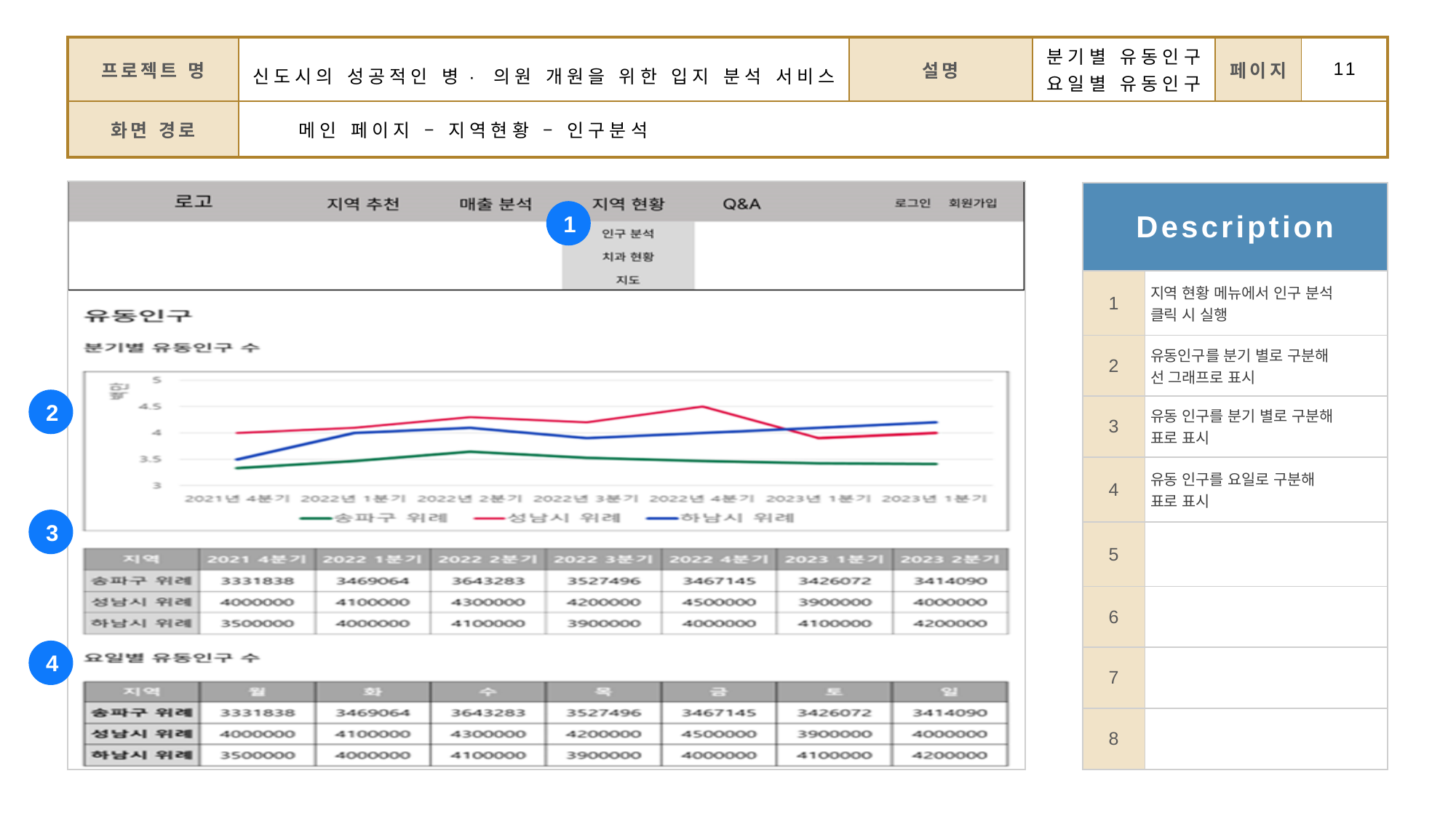

| 프로젝트 명 | 신도시의 성공적인 병·의원 개원을 위한 입지 분석 서비스 | 설명 | 분기별 유동인구 요일별 유동인구 | 페이지 | 11 |
| --- | --- | --- | --- | --- | --- |
| 화면 경로 | 메인 페이지 – 지역현황 – 인구분석 |  |  |  |  |

| Description |  |
| --- | --- |
| 1 | 지역 현황 메뉴에서 인구 분석 클릭 시 실행 |
| 2 | 유동인구를 분기 별로 구분해 선 그래프로 표시 |
| 3 | 유동 인구를 분기 별로 구분해 표로 표시 |
| 4 | 유동 인구를 요일로 구분해 표로 표시 |
| 5 |  |
| 6 |  |
| 7 |  |
| 8 |  |
1
2
3
4